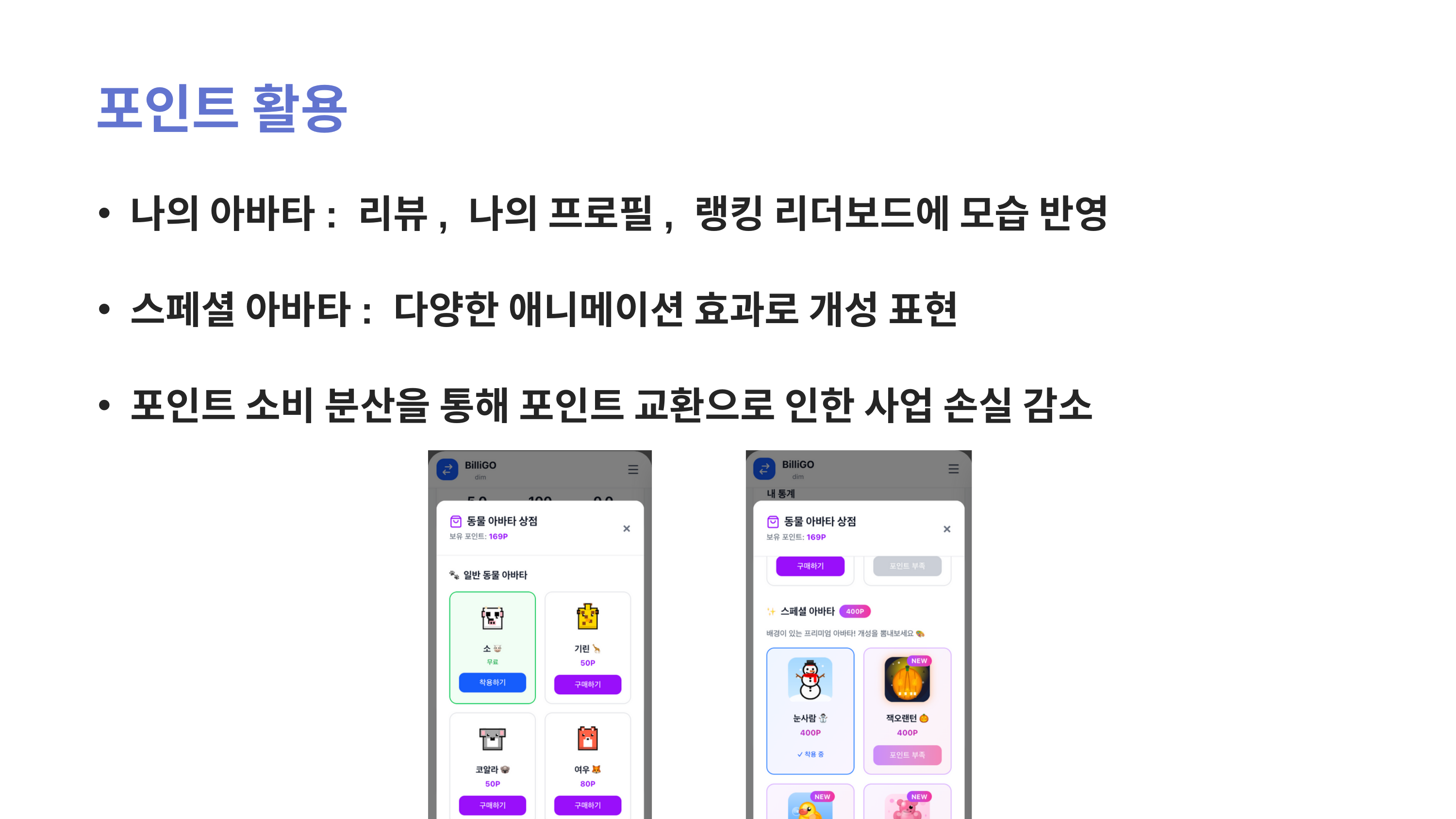

포인트 활용
나의 아바타: 리뷰, 나의 프로필, 랭킹 리더보드에 모습 반영
스페셜 아바타: 다양한 애니메이션 효과로 개성 표현
포인트 소비 분산을 통해 포인트 교환으로 인한 사업 손실 감소